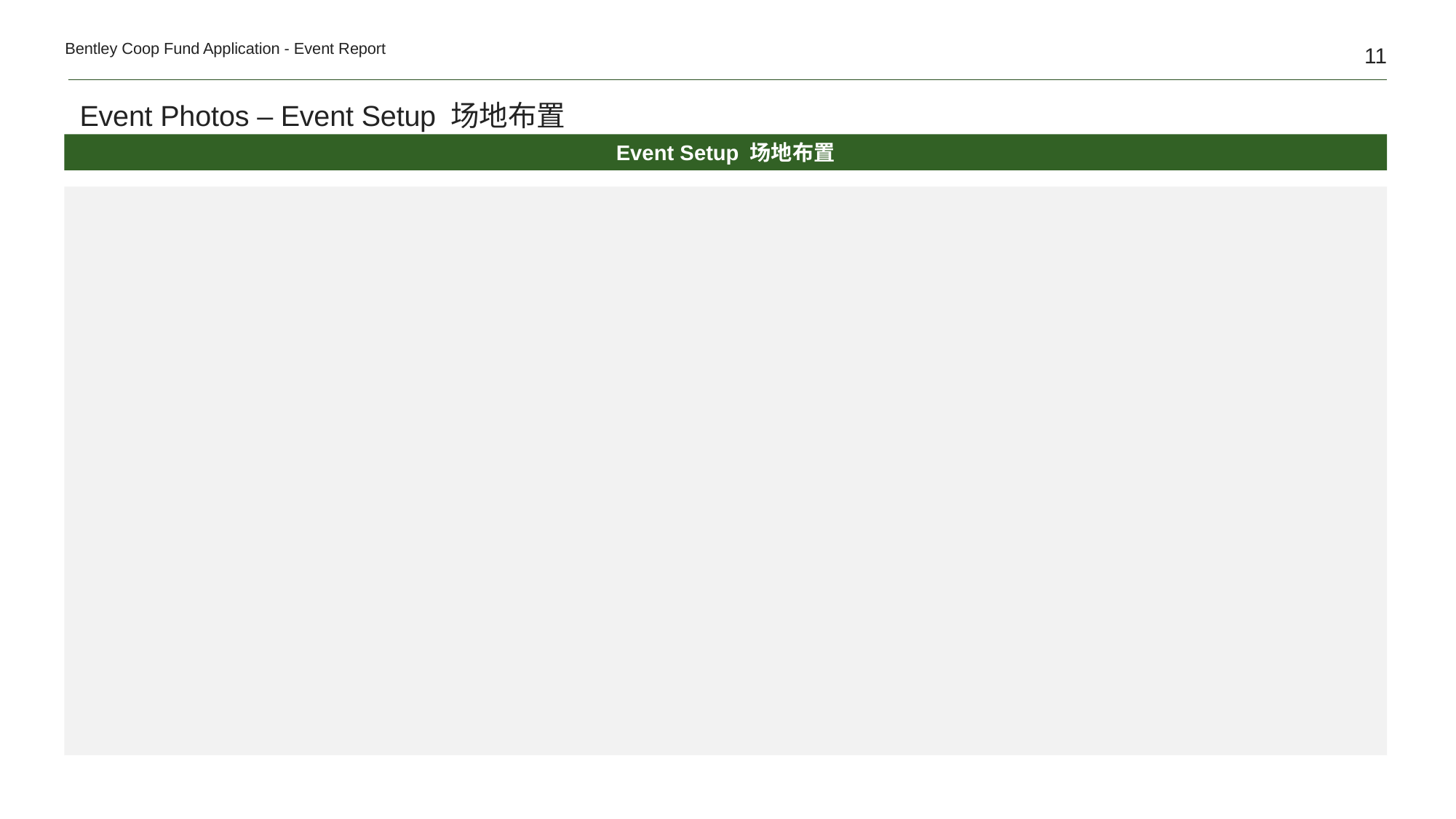

11
Bentley Coop Fund Application - Event Report
Event Photos – Event Setup 场地布置
Event Setup 场地布置